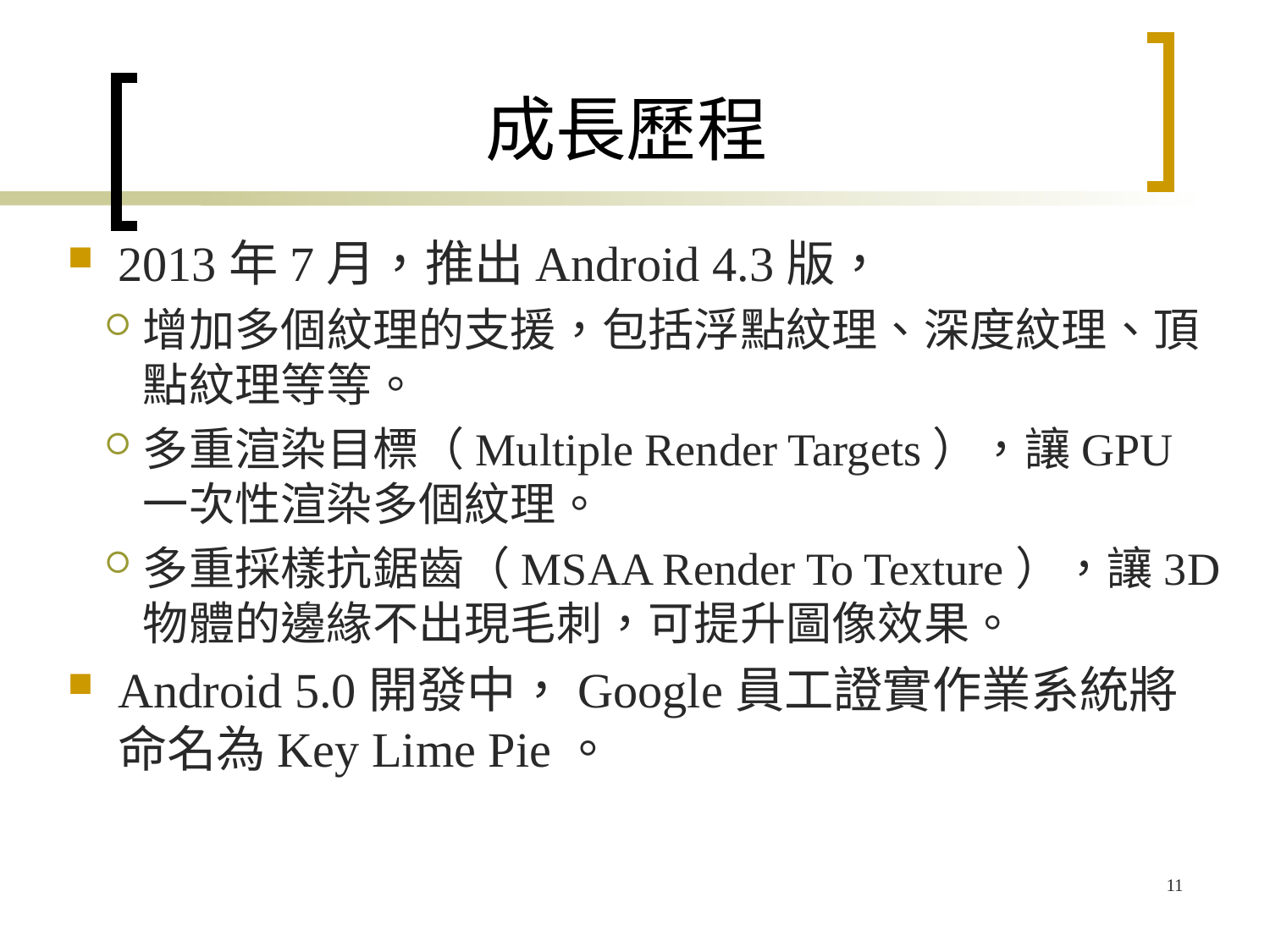

# 成長歷程
2013年7月，推出Android 4.3版，
增加多個紋理的支援，包括浮點紋理、深度紋理、頂點紋理等等。
多重渲染目標（Multiple Render Targets），讓GPU一次性渲染多個紋理。
多重採樣抗鋸齒（MSAA Render To Texture），讓3D物體的邊緣不出現毛刺，可提升圖像效果。
Android 5.0開發中，Google員工證實作業系統將命名為Key Lime Pie。
11